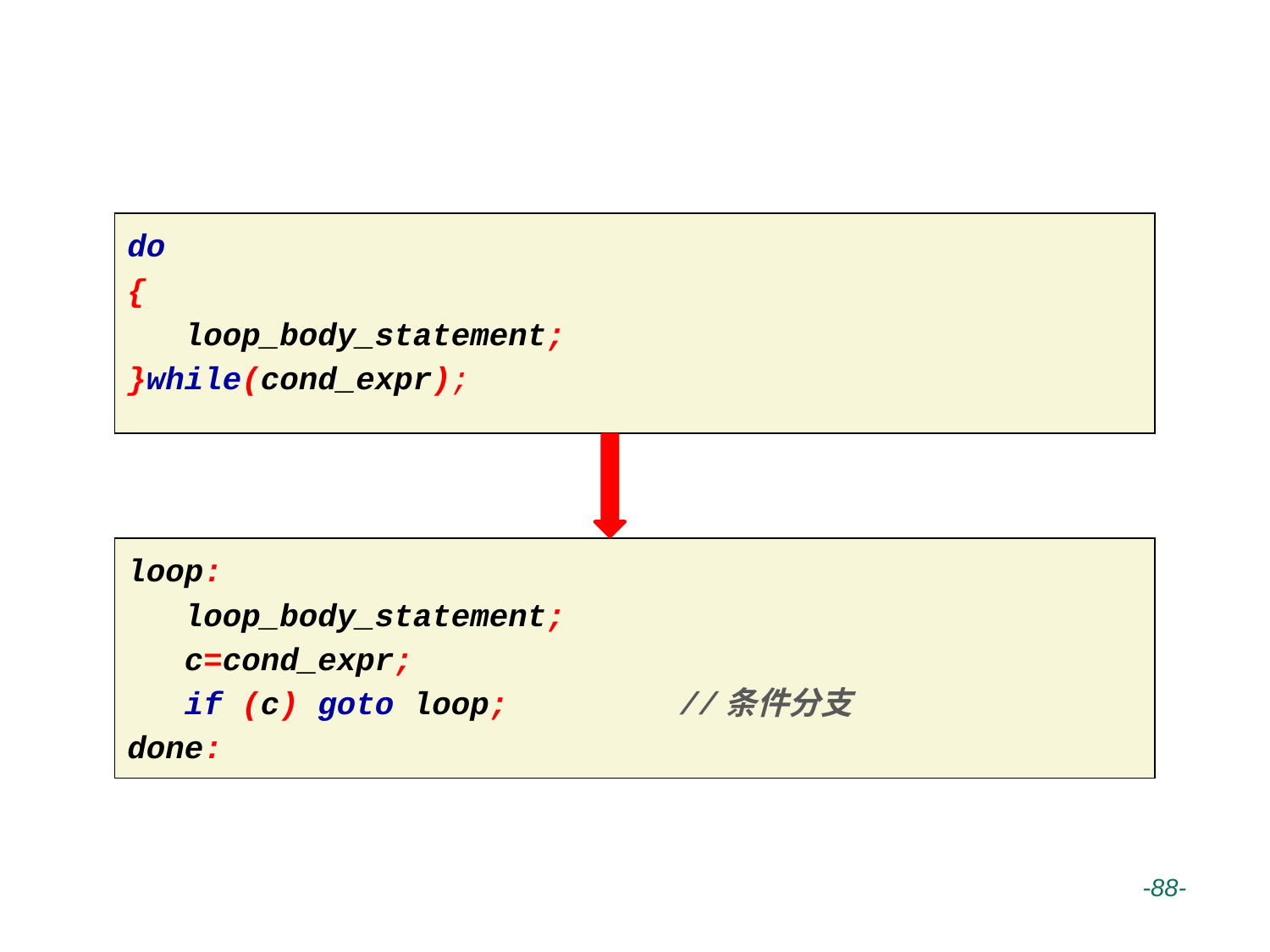

# do while循环结构的机器级表示
do
{
   loop_body_statement;
}while(cond_expr);

loop:
   loop_body_statement;
   c=cond_expr;
   if (c) goto loop;         //条件分支
done:

 -88-